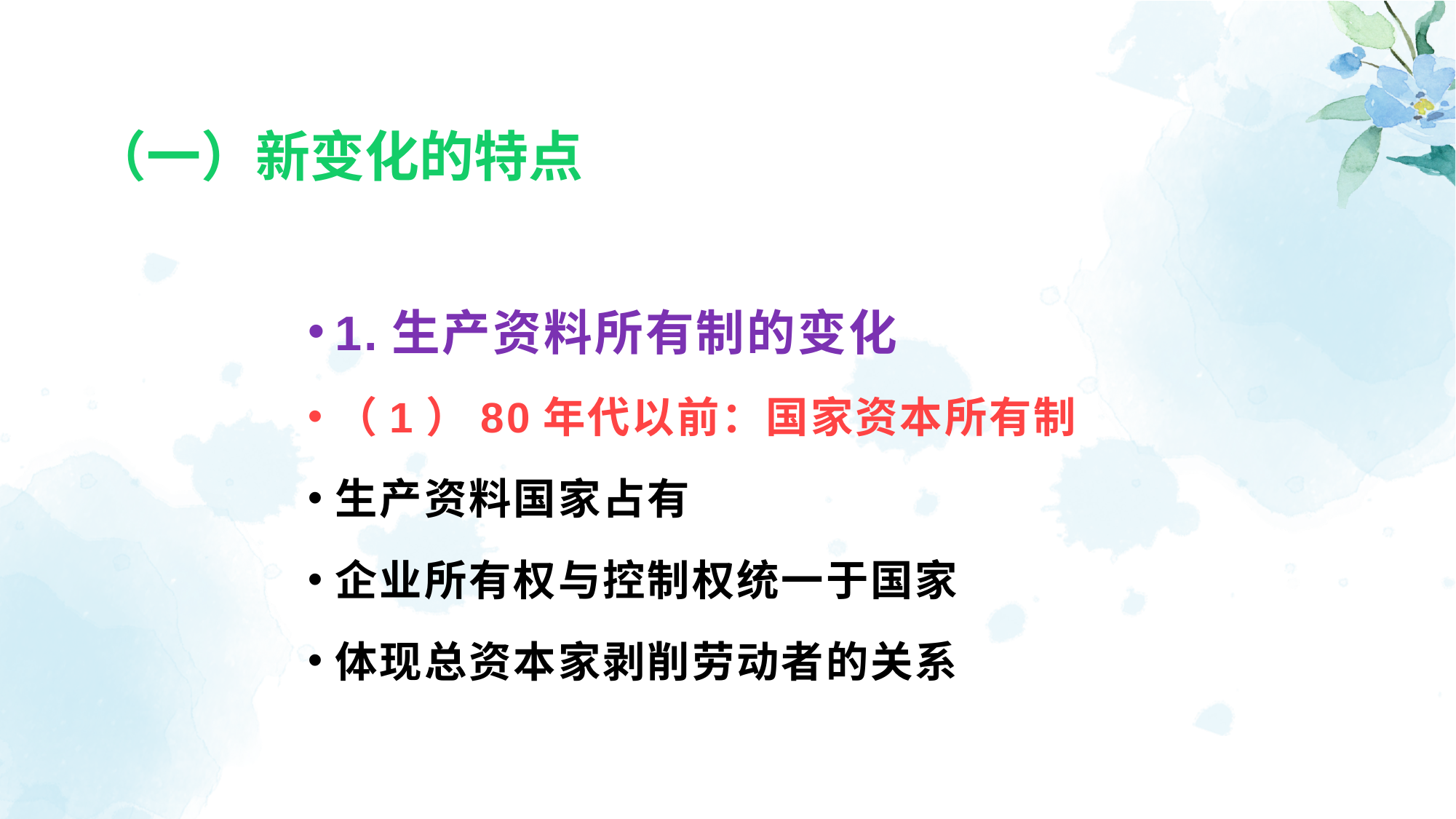

# （一）新变化的特点
1.生产资料所有制的变化
（1）80年代以前：国家资本所有制
生产资料国家占有
企业所有权与控制权统一于国家
体现总资本家剥削劳动者的关系